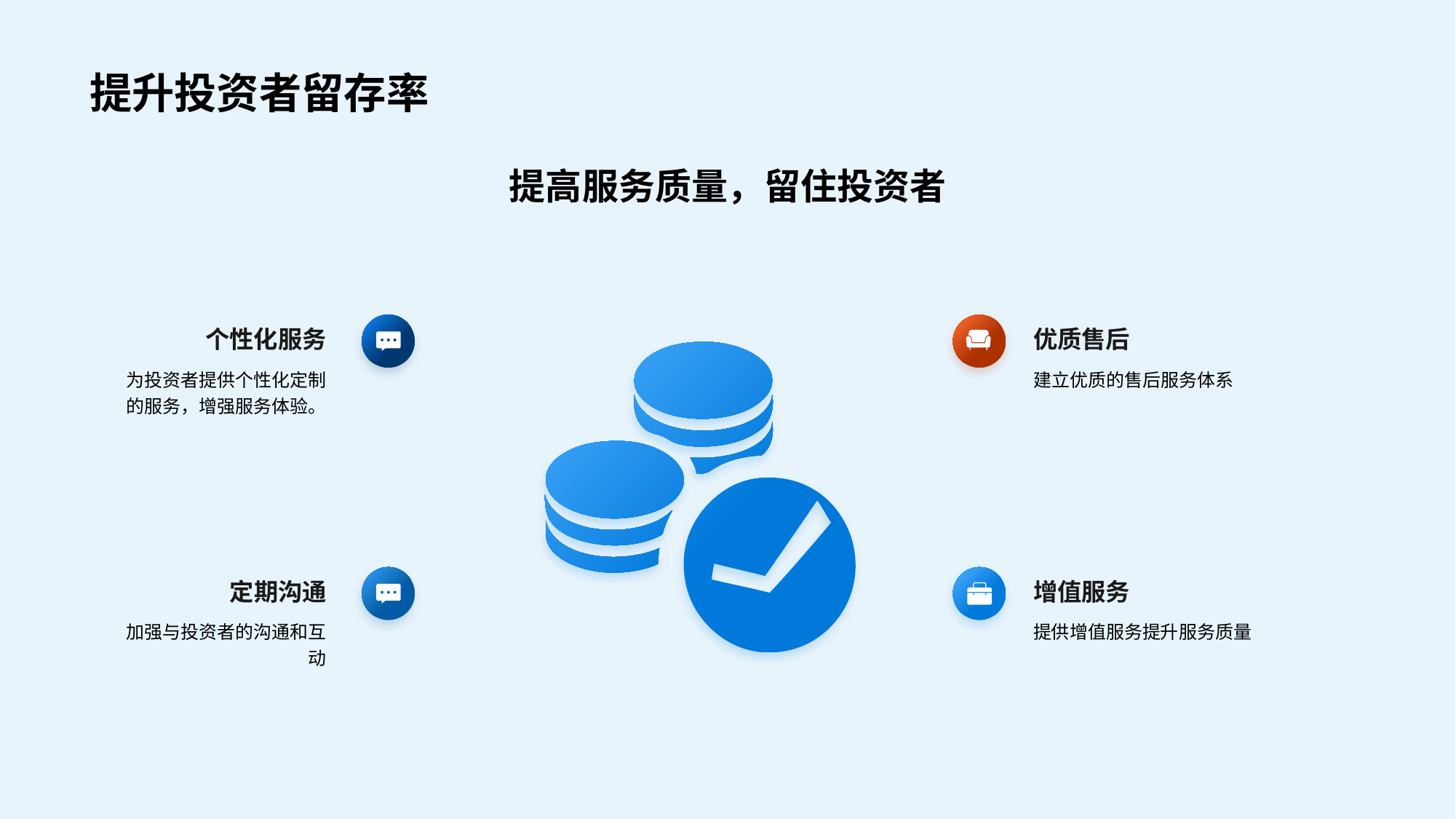

# 提升投资者留存率
提高服务质量，留住投资者
个性化服务
为投资者提供个性化定制的服务，增强服务体验。

优质售后
建立优质的售后服务体系

定期沟通
加强与投资者的沟通和互动

增值服务
提供增值服务提升服务质量